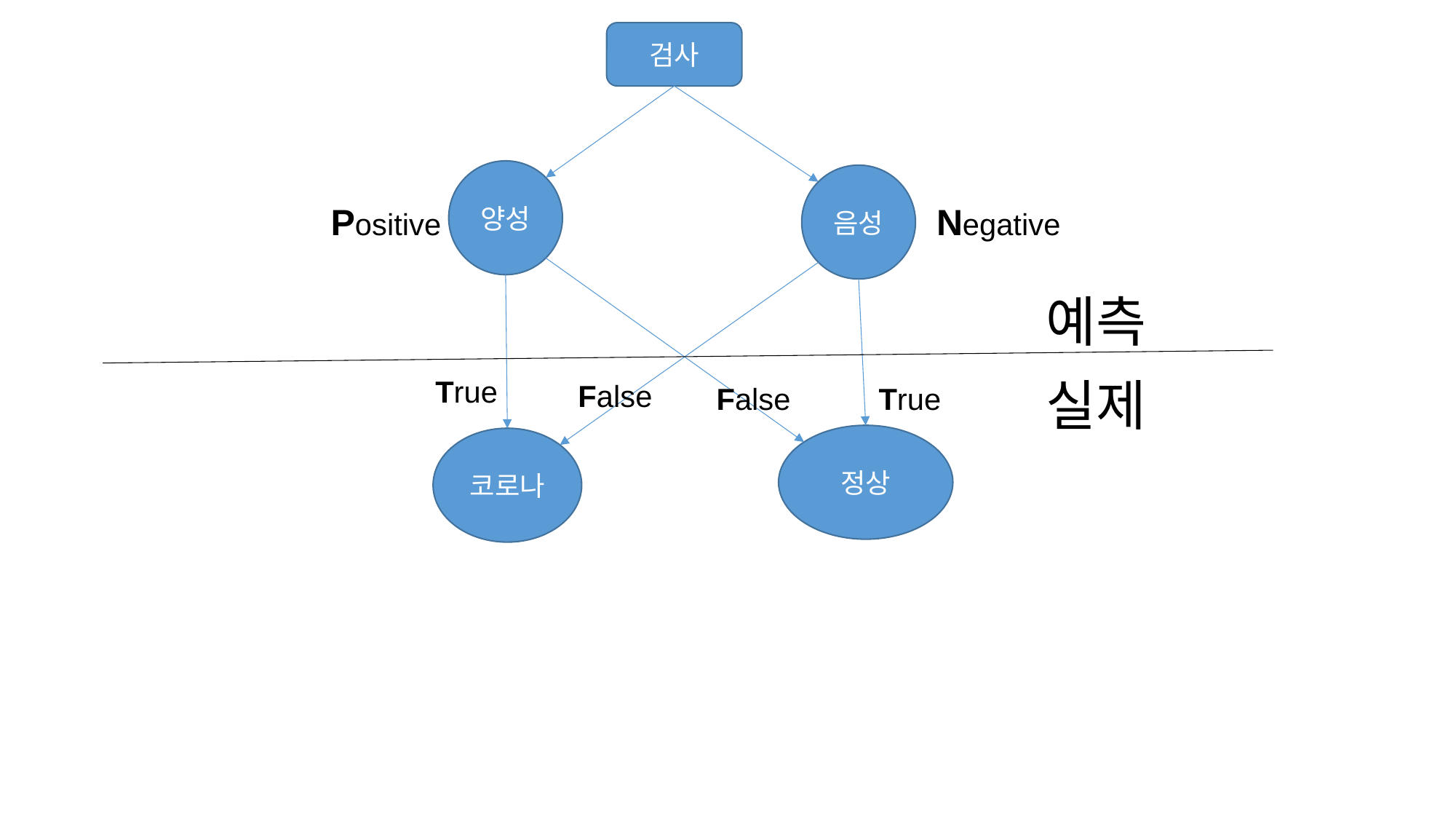

검사
양성
음성
Positive
Negative
예측
실제
True
False
False
True
정상
코로나